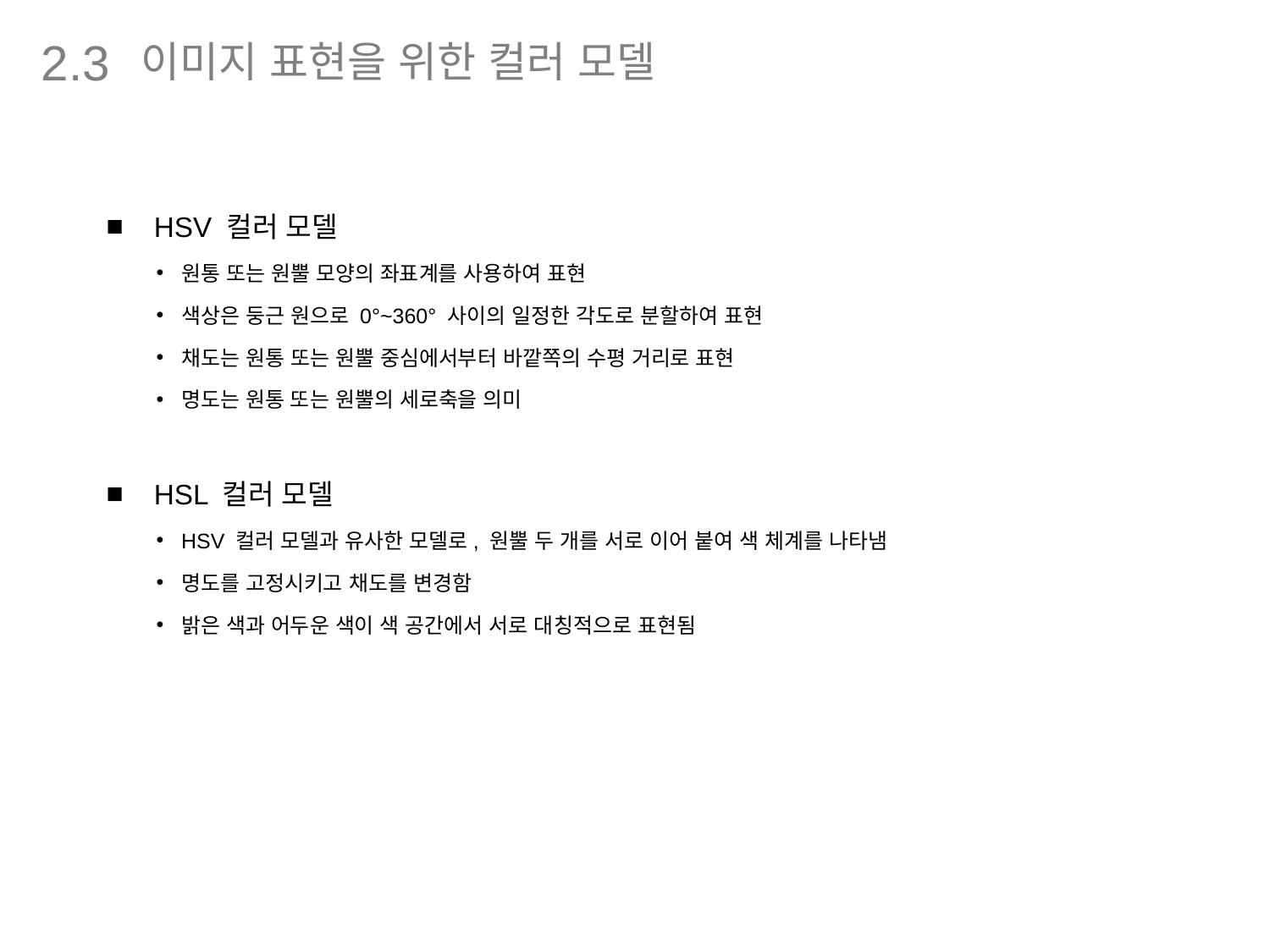

이미지 표현을 위한 컬러 모델
2.3
HSV 컬러 모델
원통 또는 원뿔 모양의 좌표계를 사용하여 표현
색상은 둥근 원으로 0°~360° 사이의 일정한 각도로 분할하여 표현
채도는 원통 또는 원뿔 중심에서부터 바깥쪽의 수평 거리로 표현
명도는 원통 또는 원뿔의 세로축을 의미

HSL 컬러 모델
HSV 컬러 모델과 유사한 모델로, 원뿔 두 개를 서로 이어 붙여 색 체계를 나타냄
명도를 고정시키고 채도를 변경함
밝은 색과 어두운 색이 색 공간에서 서로 대칭적으로 표현됨